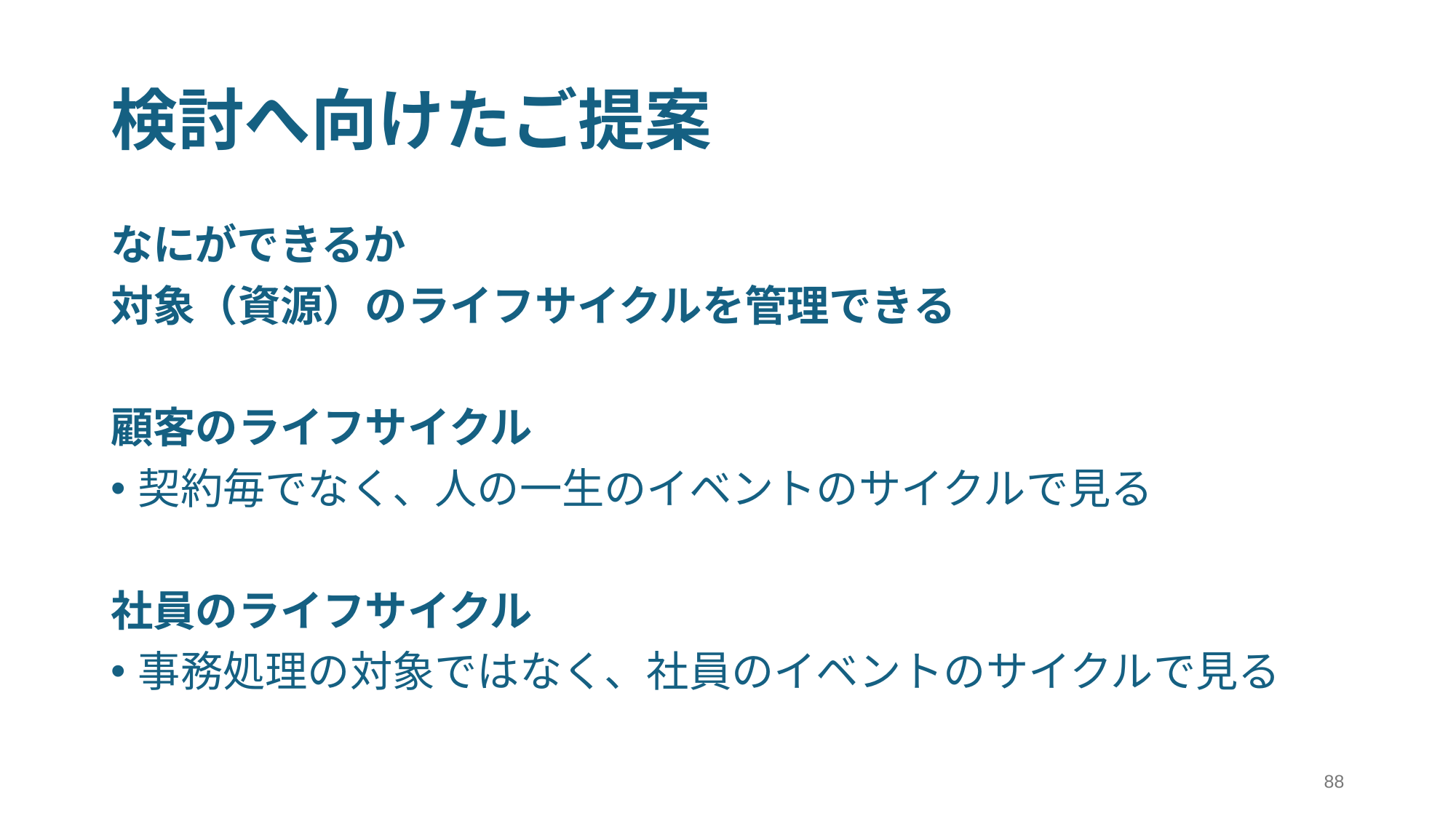

# 検討へ向けたご提案
なにができるか
対象（資源）のライフサイクルを管理できる

顧客のライフサイクル
契約毎でなく、人の一生のイベントのサイクルで見る

社員のライフサイクル
事務処理の対象ではなく、社員のイベントのサイクルで見る
88